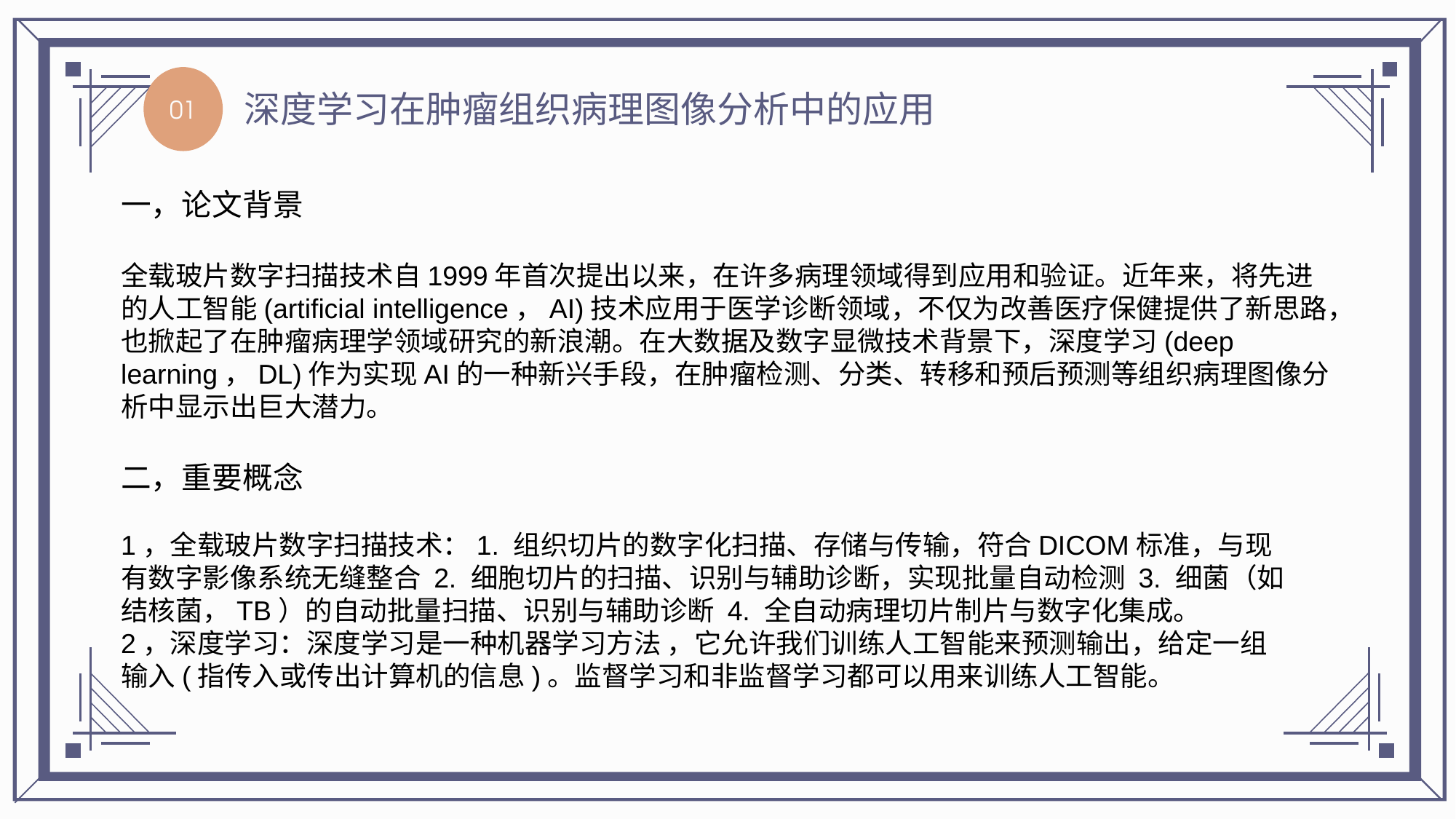

01
深度学习在肿瘤组织病理图像分析中的应用

一，论文背景

全载玻片数字扫描技术自1999年首次提出以来，在许多病理领域得到应用和验证。近年来，将先进的人工智能(artificial intelligence，AI)技术应用于医学诊断领域，不仅为改善医疗保健提供了新思路，也掀起了在肿瘤病理学领域研究的新浪潮。在大数据及数字显微技术背景下，深度学习(deep  learning，DL)作为实现AI的一种新兴手段，在肿瘤检测、分类、转移和预后预测等组织病理图像分析中显示出巨大潜力。
二，重要概念

1，全载玻片数字扫描技术：1. 组织切片的数字化扫描、存储与传输，符合DICOM标准，与现有数字影像系统无缝整合 2. 细胞切片的扫描、识别与辅助诊断，实现批量自动检测 3. 细菌（如结核菌，TB）的自动批量扫描、识别与辅助诊断 4. 全自动病理切片制片与数字化集成。
2，深度学习：深度学习是一种机器学习方法 ，它允许我们训练人工智能来预测输出，给定一组输入(指传入或传出计算机的信息)。监督学习和非监督学习都可以用来训练人工智能。